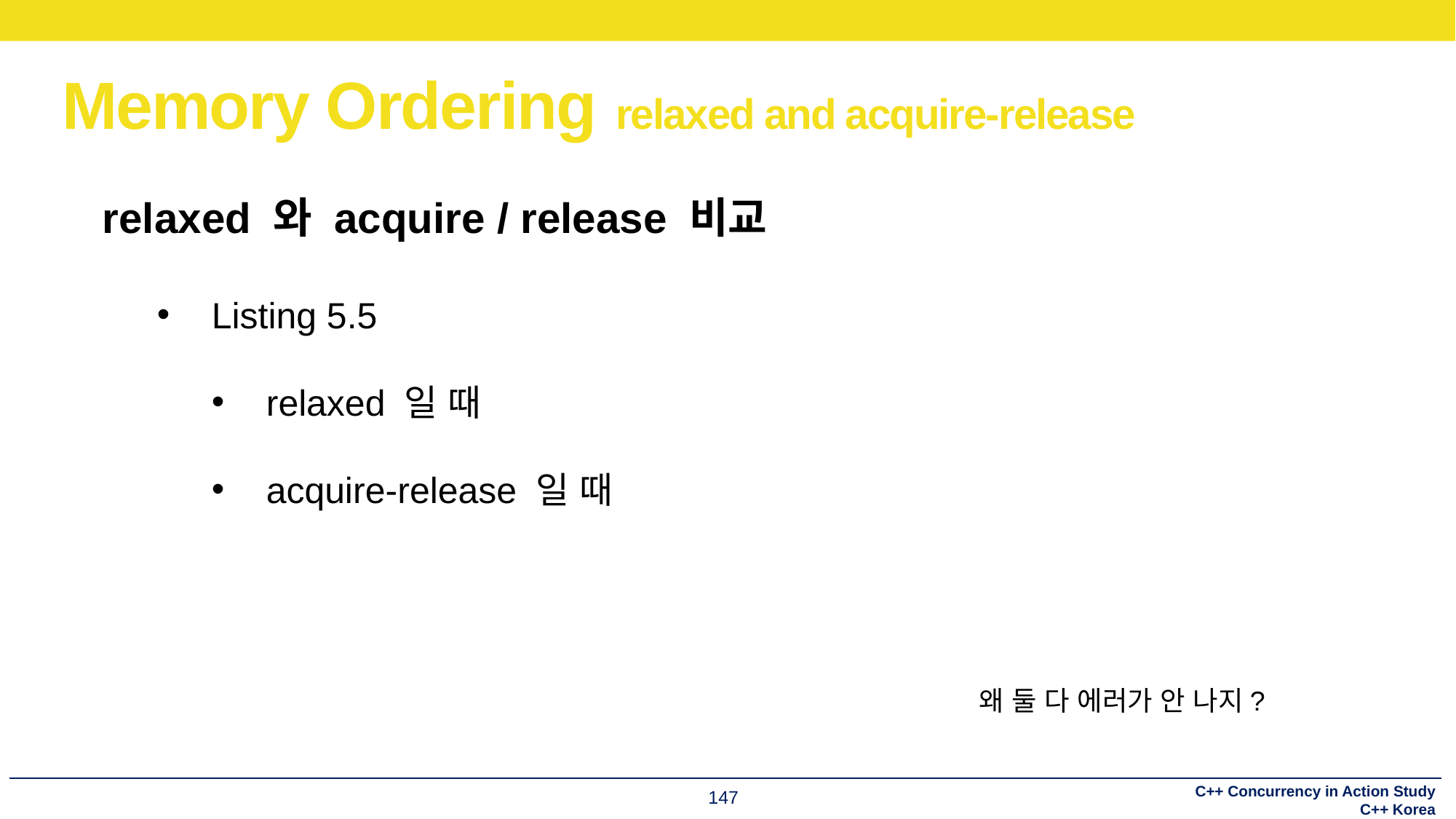

# Memory Ordering relaxed and acquire-release
relaxed 와 acquire / release 비교

Listing 5.5

relaxed 일 때

acquire-release 일 때
왜 둘 다 에러가 안 나지?
147